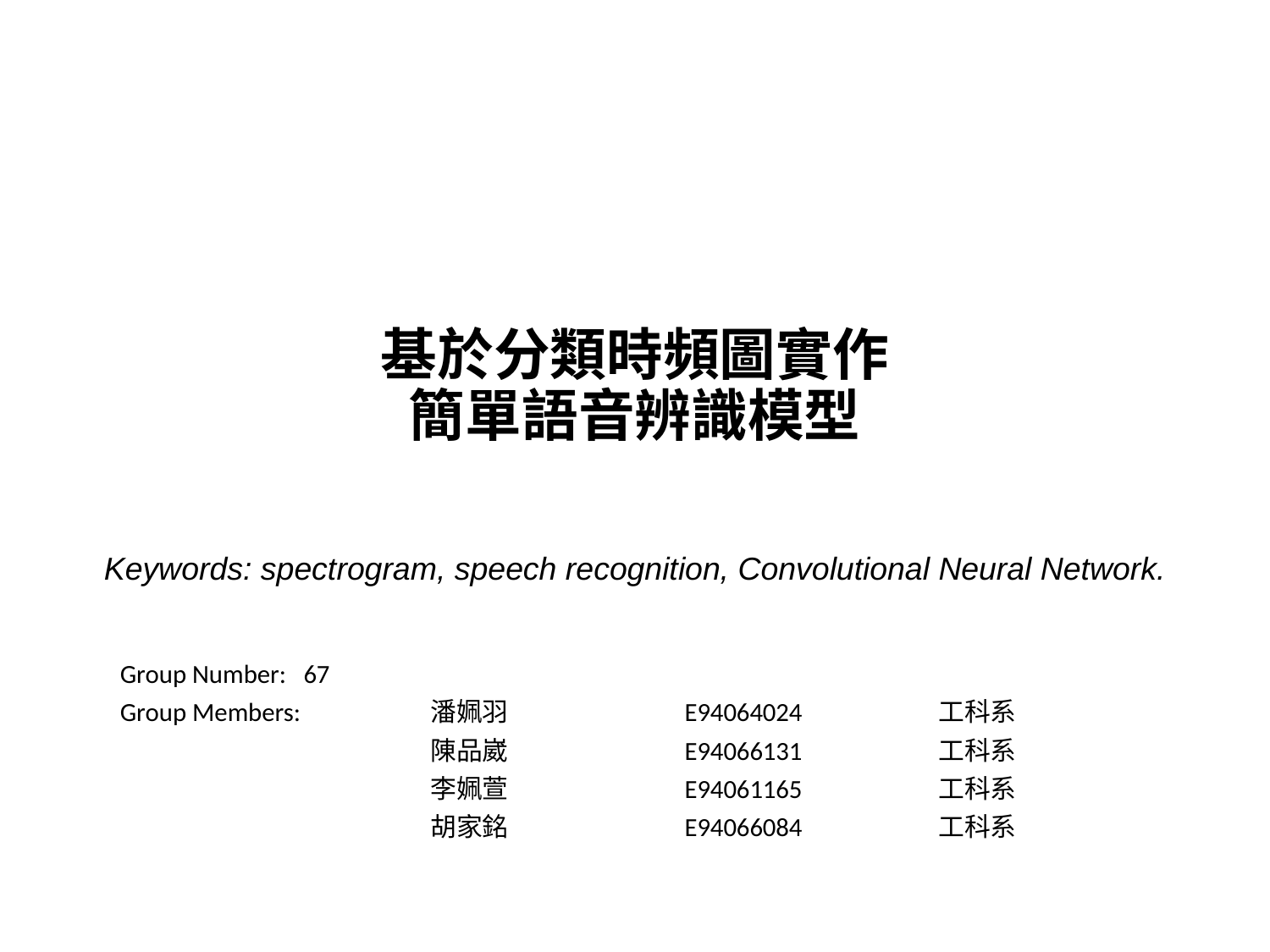

# 基於分類時頻圖實作簡單語音辨識模型

Keywords: spectrogram, speech recognition, Convolutional Neural Network.
Group Number:	67
Group Members:  	潘姵羽    		E94064024 		工科系
			陳品崴   		E94066131		工科系
			李姵萱       		E94061165		工科系
			胡家銘		E94066084		工科系